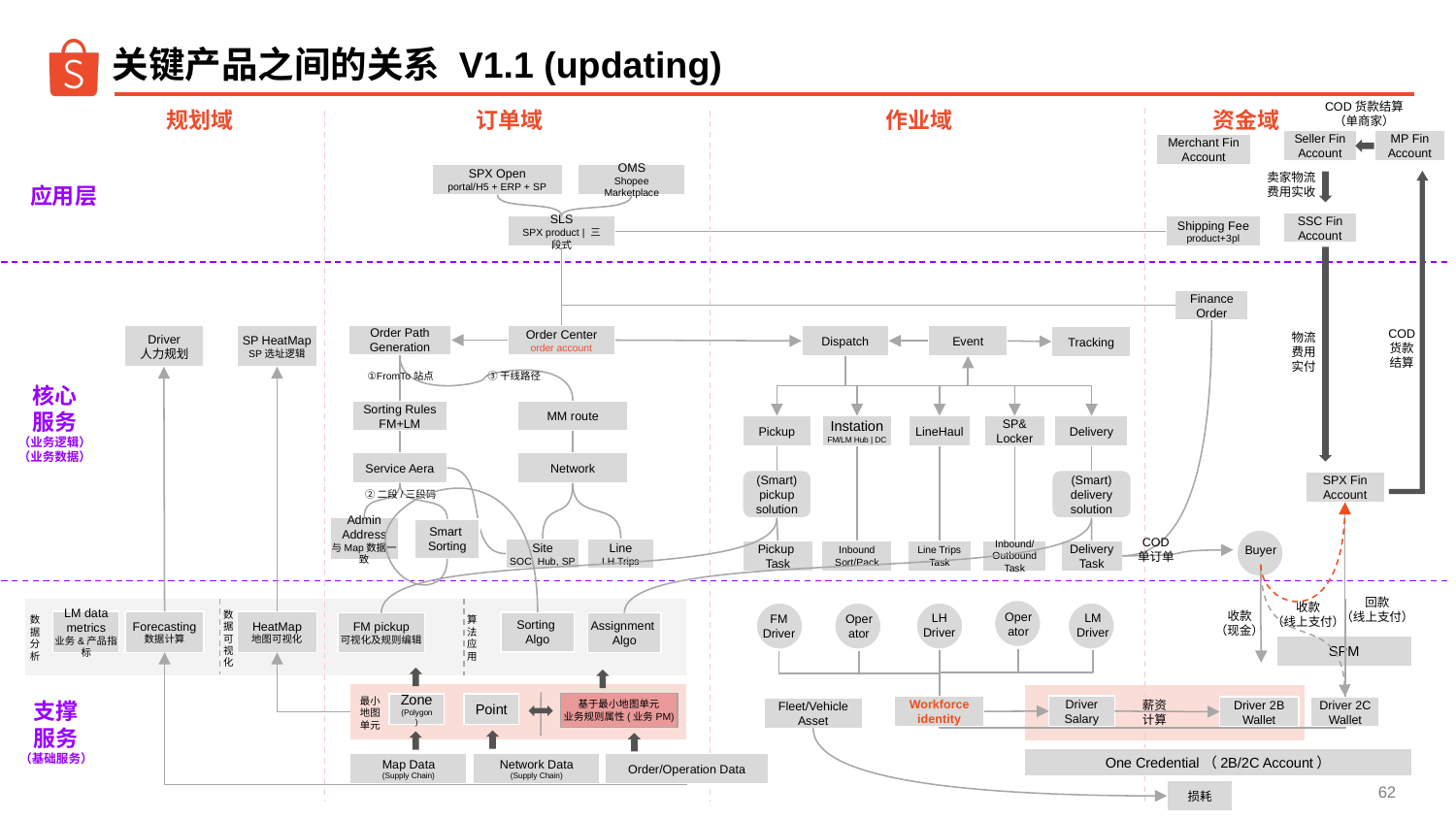

关键产品之间的关系 V1.1 (updating)
COD货款结算
（单商家）
规划域
订单域
作业域
资金域
Seller Fin
Account
MP Fin
Account
Merchant Fin
Account

卖家物流费用实收
SPX Open
portal/H5 + ERP + SP
OMS
Shopee Marketplace
应用层

SSC Fin
Account
Shipping Fee
product+3pl
SLS
SPX product | 三段式

Finance Order
COD
货款
结算
物流费用实付
Order Path
Generation
Order Center
order account
Driver
人力规划
SP HeatMap
SP选址逻辑
Event
Dispatch
Tracking
①FromTo站点
③干线路径
核心
服务
（业务逻辑）
（业务数据）
Sorting Rules
FM+LM
MM route
Pickup
Instation
FM/LM Hub | DC
LineHaul
SP&
Locker
Delivery
Network
Service Aera
(Smart)
pickup
solution
(Smart)
delivery
solution
SPX Fin Account
②二段/三段码
Admin Address
与Map数据一致
Smart
Sorting
COD
单订单

Buyer
Site
SOC, Hub, SP
Line
LH Trips
Pickup
Task
Inbound
Sort/Pack
Line Trips
Task
Inbound/Outbound Task
Delivery Task
回款
（线上支付）
收款
（线上支付）
数据可视化
收款
（现金）

Operator

LM
Driver

LH
Driver

FM
Driver

Operator

数据分析
算法应用
LM data metrics
业务&产品指标
Forecasting
数据计算
HeatMap
地图可视化
Sorting
Algo
Assignment
Algo
FM pickup
可视化及规则编辑
SPM

最小地图单元

薪资计算
支撑
服务
（基础服务）

基于最小地图单元
业务规则属性(业务PM)
Zone
(Polygon)
Point
Driver
Salary
Workforce
identity
Driver 2B
Wallet
Driver 2C Wallet
Fleet/Vehicle
Asset

One Credential（2B/2C Account）
Map Data
(Supply Chain)
Network Data
(Supply Chain)
Order/Operation Data
损耗